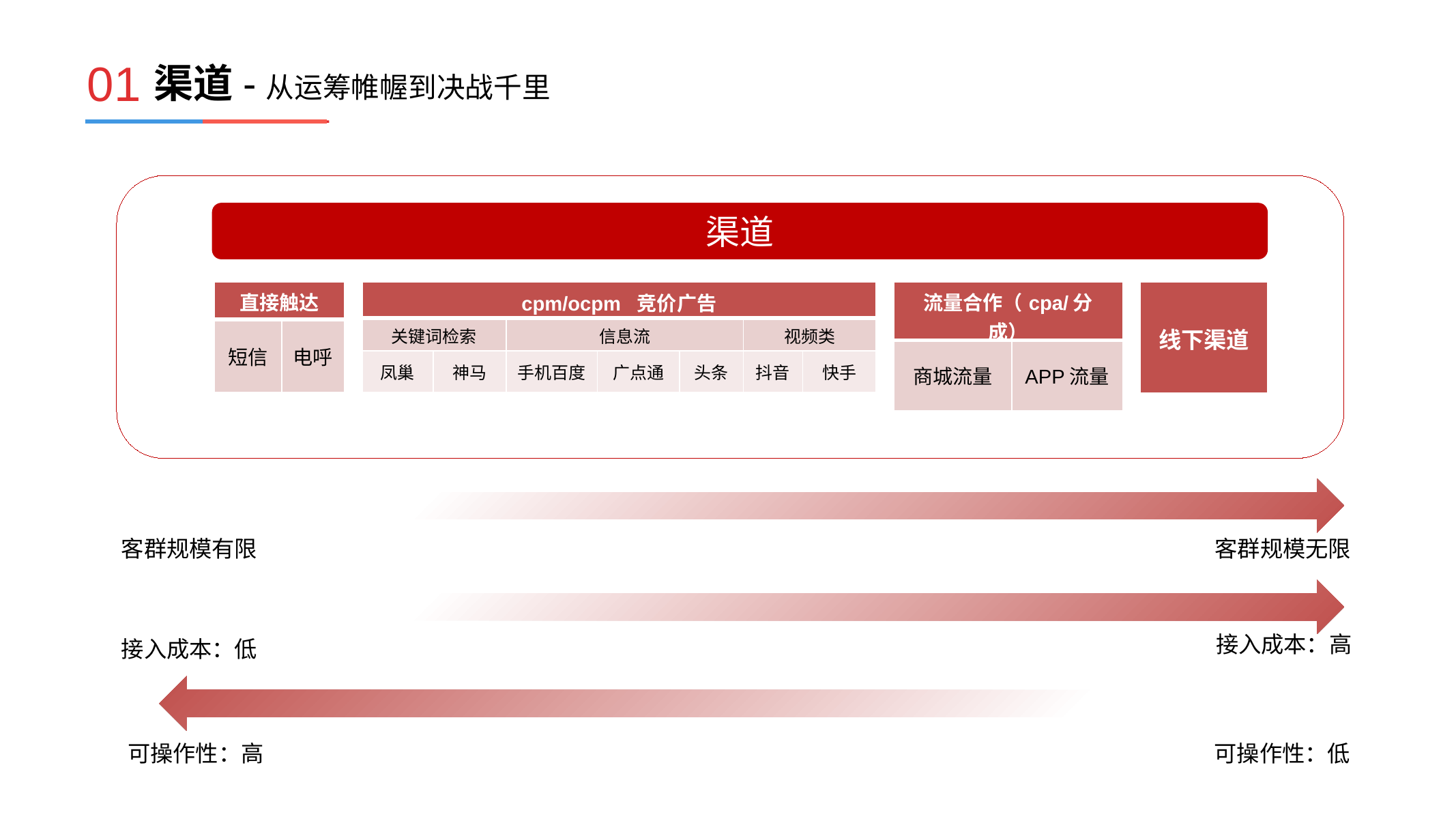

01
# 渠道-从运筹帷幄到决战千里

渠道
| 直接触达 |  |
| --- | --- |
| 短信 | 电呼 |
| 流量合作（cpa/分成） |  |
| --- | --- |
| 商城流量 | APP流量 |
| 线下渠道 |
| --- |
| cpm/ocpm 竞价广告 |  |  |  |  |  |  |
| --- | --- | --- | --- | --- | --- | --- |
| 关键词检索 |  | 信息流 |  |  | 视频类 |  |
| 凤巢 | 神马 | 手机百度 | 广点通 | 头条 | 抖音 | 快手 |

客群规模有限
客群规模无限

接入成本：高
接入成本：低

可操作性：高
可操作性：低